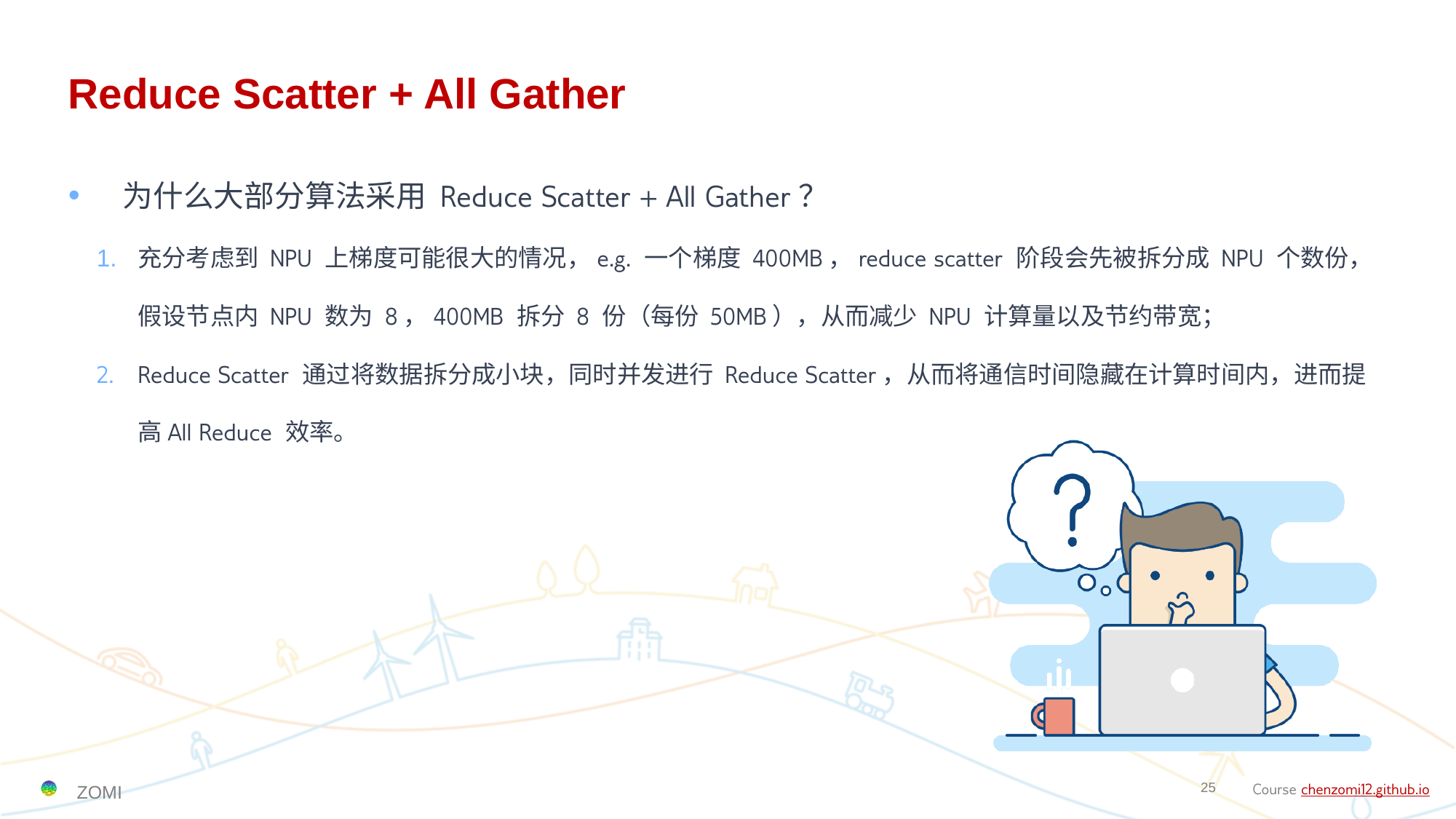

# Reduce Scatter + All Gather
为什么大部分算法采用 Reduce Scatter + All Gather？
充分考虑到 NPU 上梯度可能很大的情况，e.g. 一个梯度 400MB，reduce scatter 阶段会先被拆分成 NPU 个数份，假设节点内 NPU 数为 8，400MB 拆分 8 份（每份 50MB），从而减少 NPU 计算量以及节约带宽；
Reduce Scatter 通过将数据拆分成小块，同时并发进行 Reduce Scatter，从而将通信时间隐藏在计算时间内，进而提高All Reduce 效率。